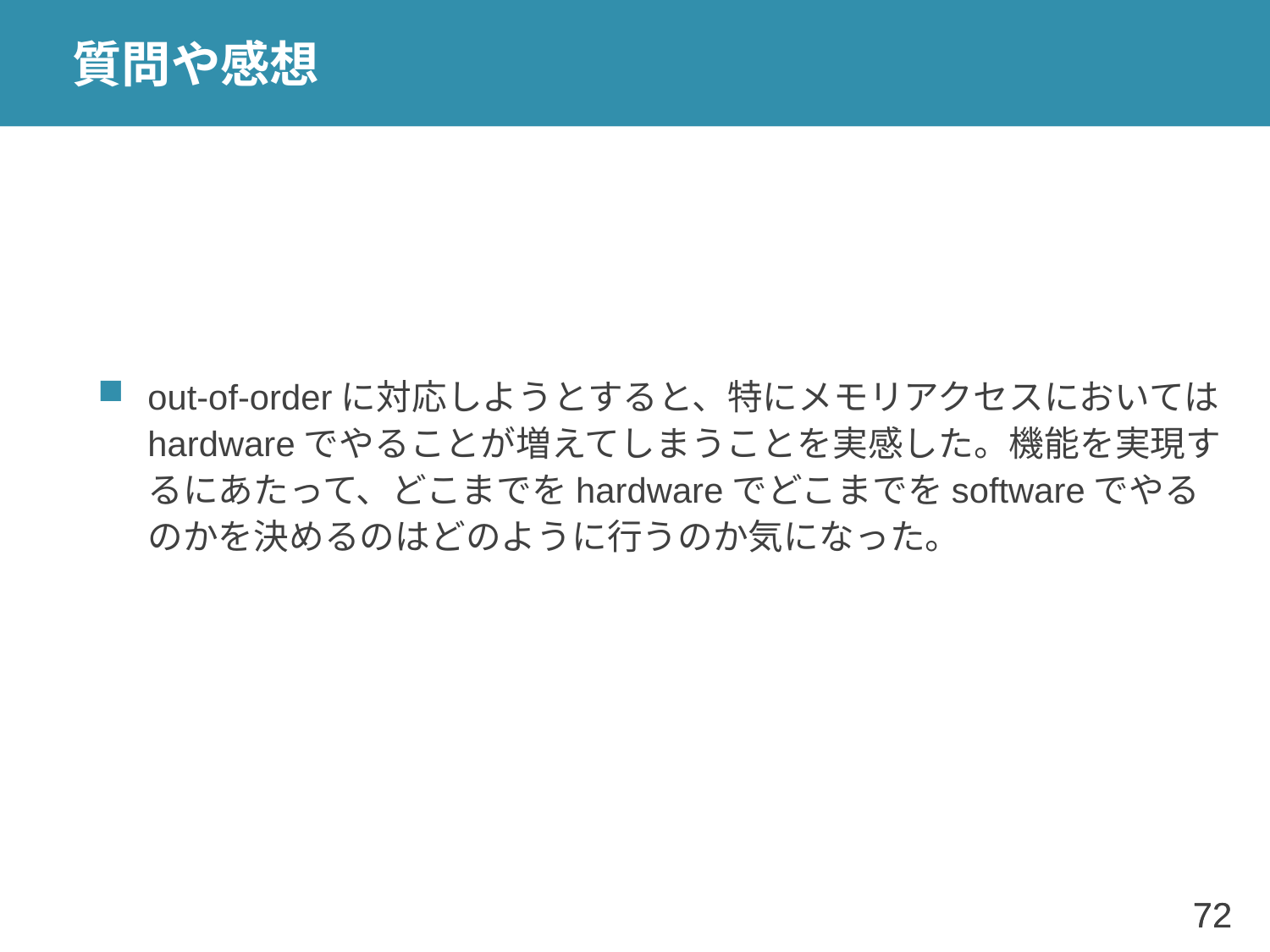

# 質問や感想
out-of-orderに対応しようとすると、特にメモリアクセスにおいてはhardwareでやることが増えてしまうことを実感した。機能を実現するにあたって、どこまでをhardwareでどこまでをsoftwareでやるのかを決めるのはどのように行うのか気になった。